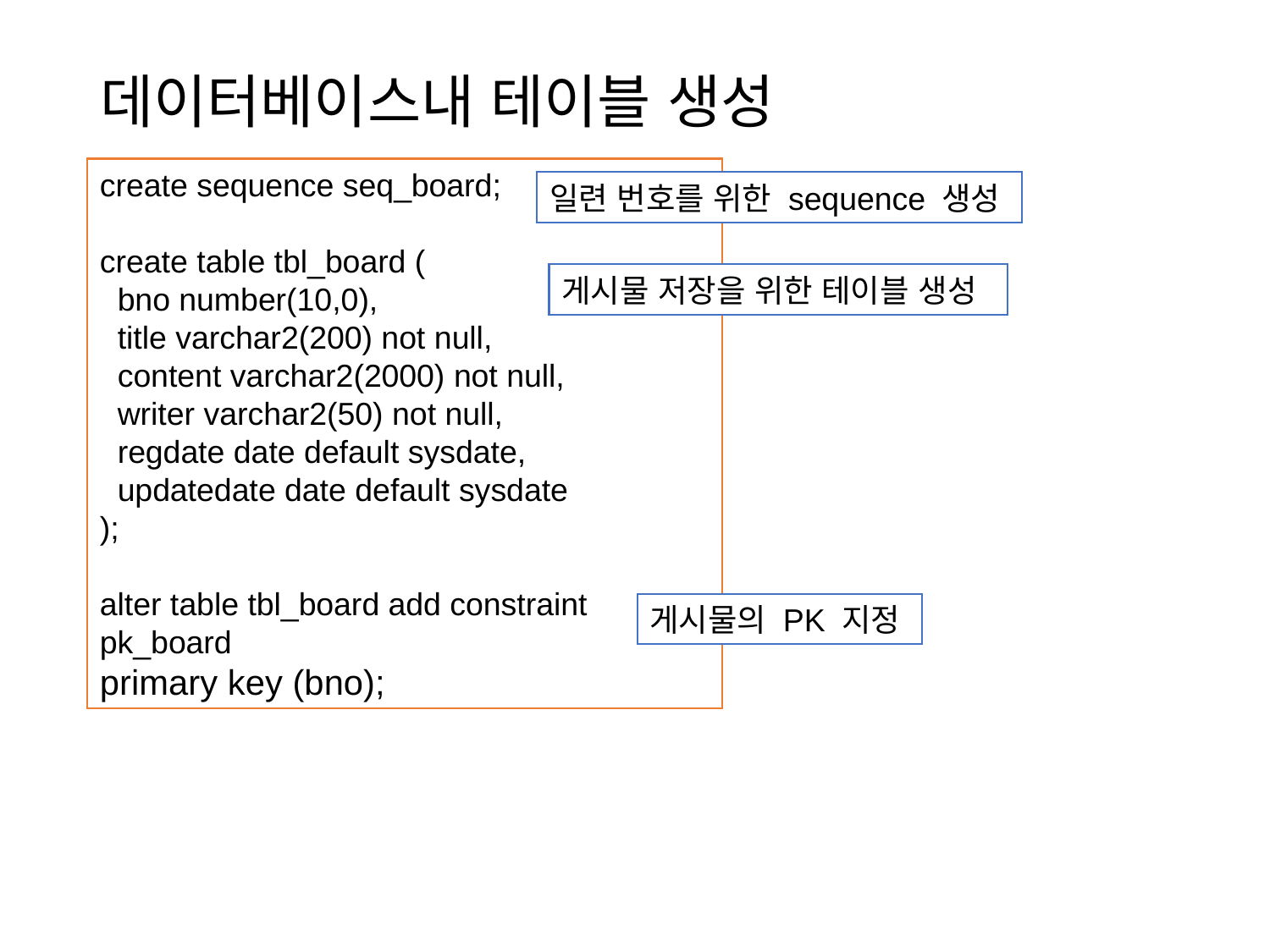

# 데이터베이스내 테이블 생성
create sequence seq_board;

create table tbl_board (
  bno number(10,0),
  title varchar2(200) not null,
  content varchar2(2000) not null,
  writer varchar2(50) not null,
  regdate date default sysdate,
  updatedate date default sysdate
);

alter table tbl_board add constraint pk_board
primary key (bno);
일련 번호를 위한 sequence 생성
게시물 저장을 위한 테이블 생성
게시물의 PK 지정